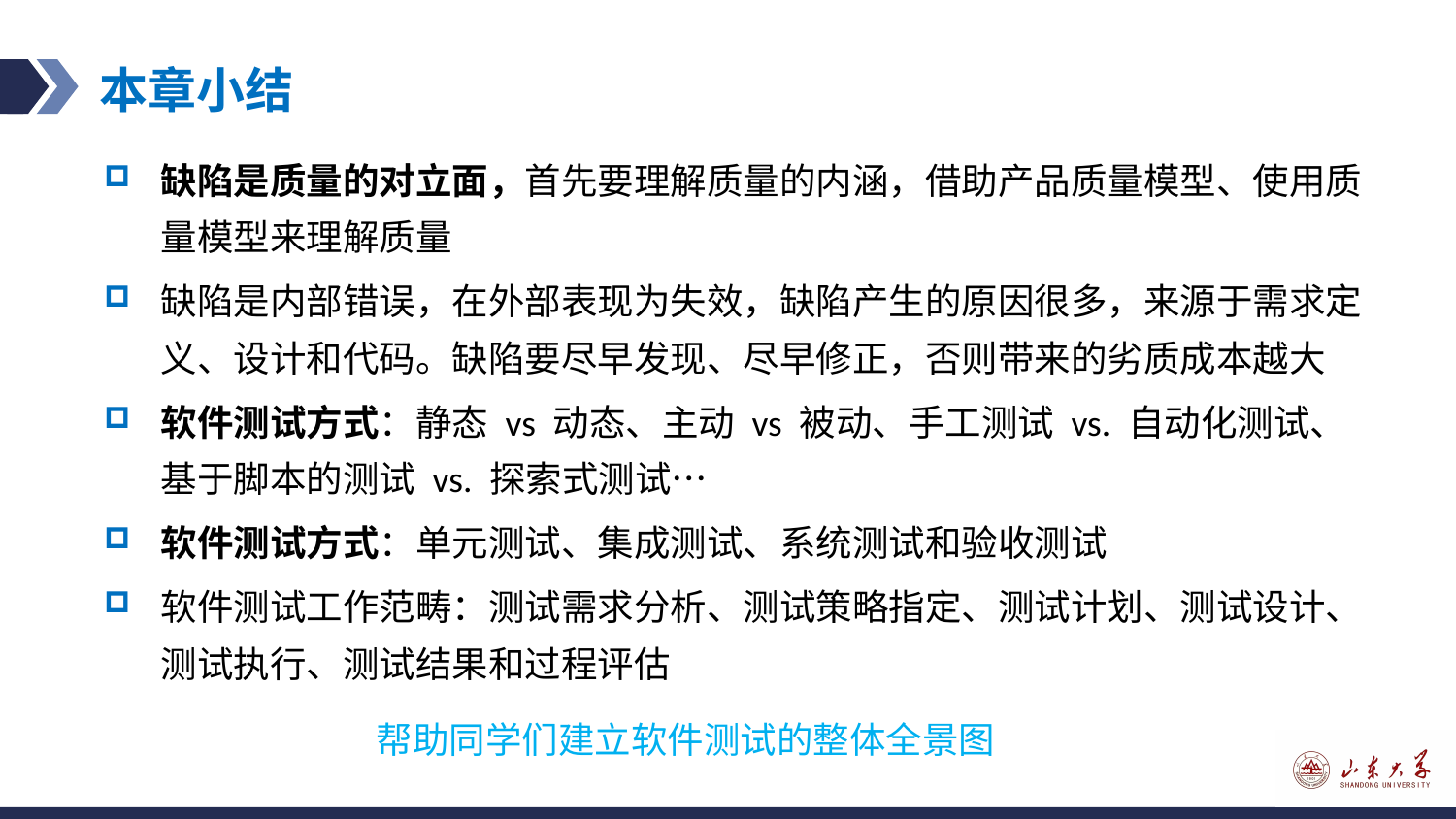

# 本章小结
缺陷是质量的对立面，首先要理解质量的内涵，借助产品质量模型、使用质量模型来理解质量
缺陷是内部错误，在外部表现为失效，缺陷产生的原因很多，来源于需求定义、设计和代码。缺陷要尽早发现、尽早修正，否则带来的劣质成本越大
软件测试方式：静态 vs 动态、主动 vs 被动、手工测试 vs. 自动化测试、基于脚本的测试 vs. 探索式测试…
软件测试方式：单元测试、集成测试、系统测试和验收测试
软件测试工作范畴：测试需求分析、测试策略指定、测试计划、测试设计、测试执行、测试结果和过程评估
帮助同学们建立软件测试的整体全景图